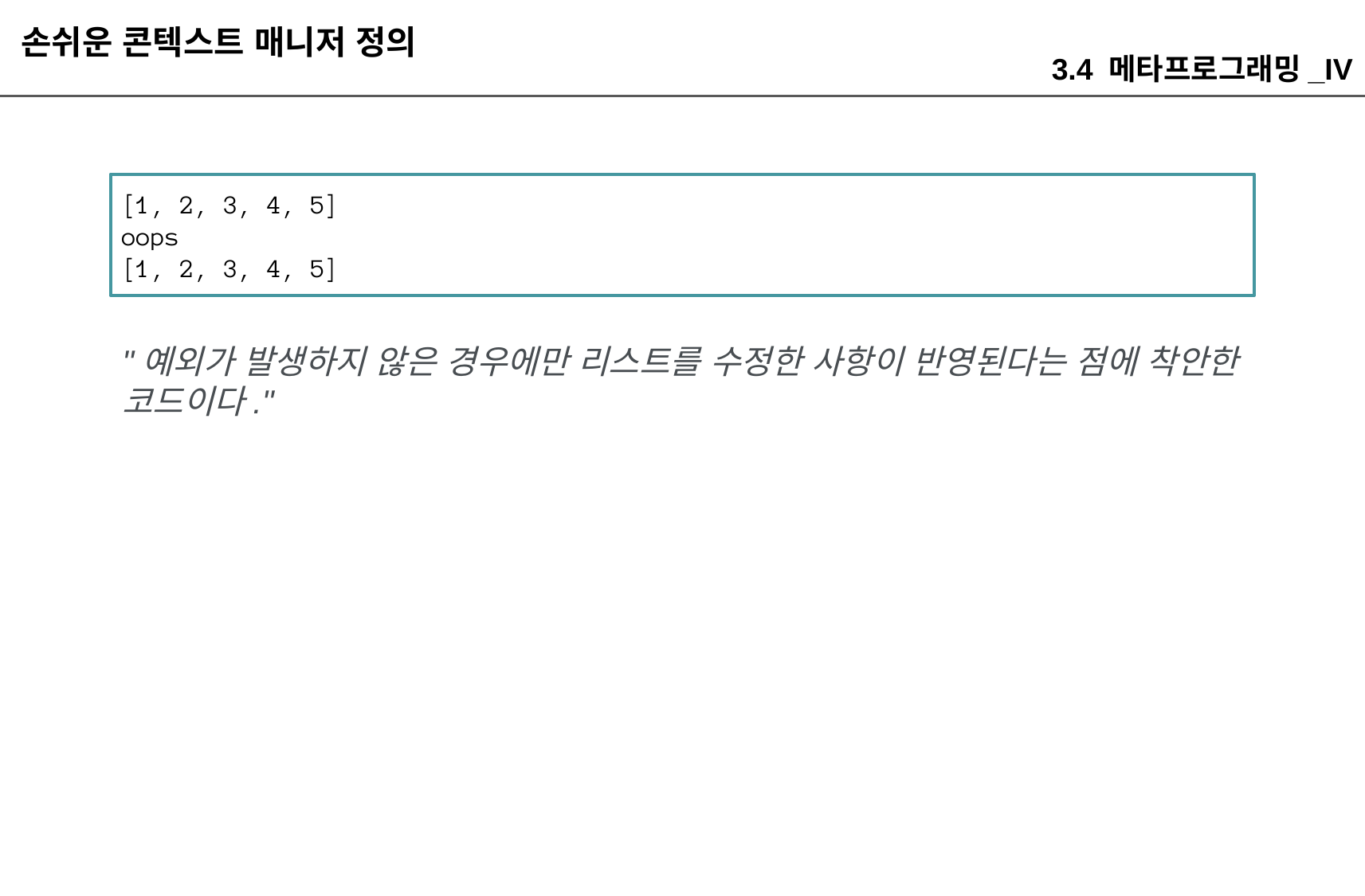

손쉬운 콘텍스트 매니저 정의
3.4 메타프로그래밍_IV
[1, 2, 3, 4, 5]
oops
[1, 2, 3, 4, 5]
"예외가 발생하지 않은 경우에만 리스트를 수정한 사항이 반영된다는 점에 착안한 코드이다."